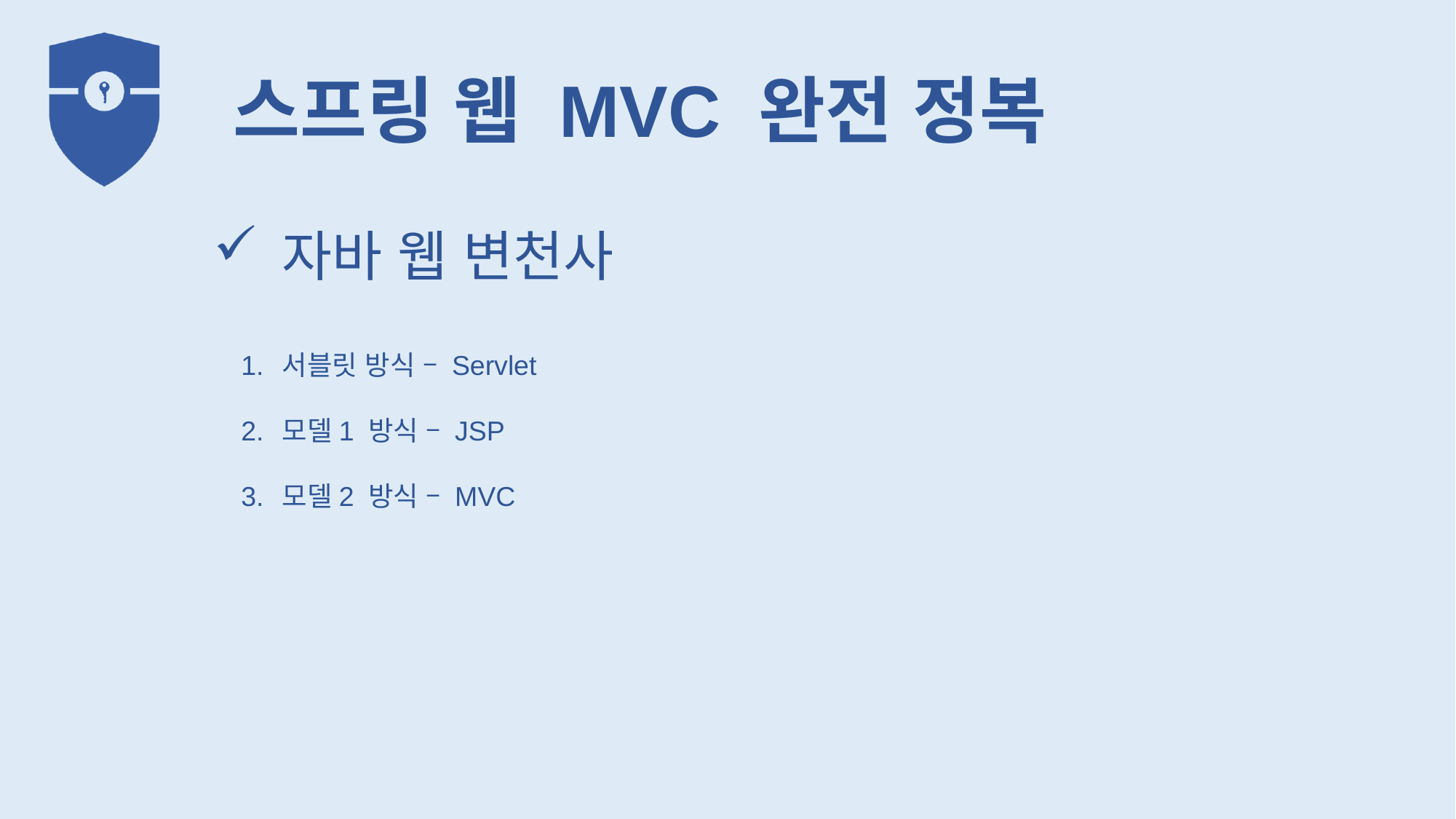

자바 웹 변천사
서블릿 방식 – Servlet
모델1 방식 – JSP
모델2 방식 – MVC